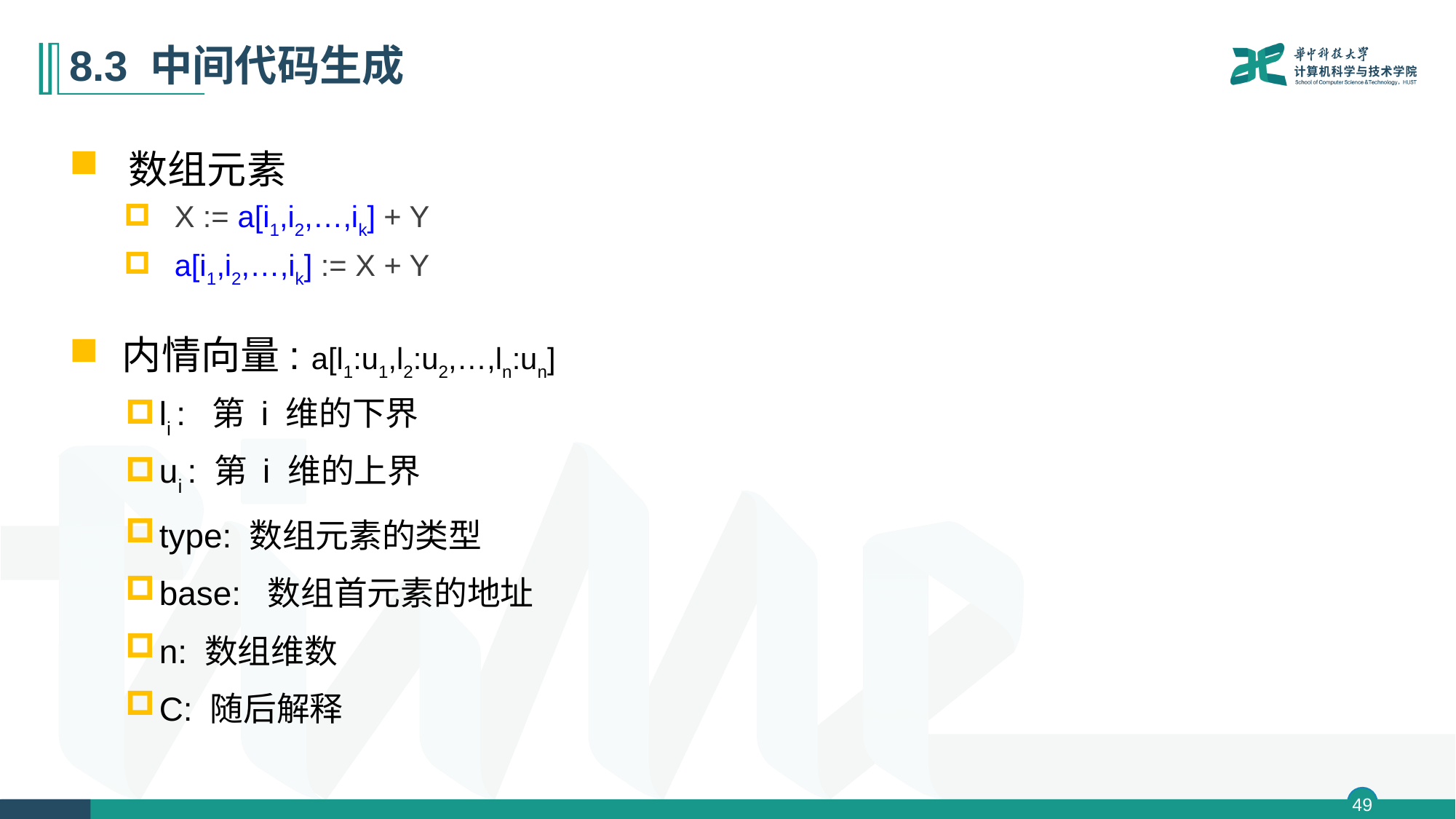

# 8.3 中间代码生成
 数组元素
 X := a[i1,i2,…,ik] + Y
 a[i1,i2,…,ik] := X + Y
内情向量: a[l1:u1,l2:u2,…,ln:un]
li :  第 i 维的下界
ui : 第 i 维的上界
type: 数组元素的类型
base:  数组首元素的地址
n: 数组维数
C: 随后解释